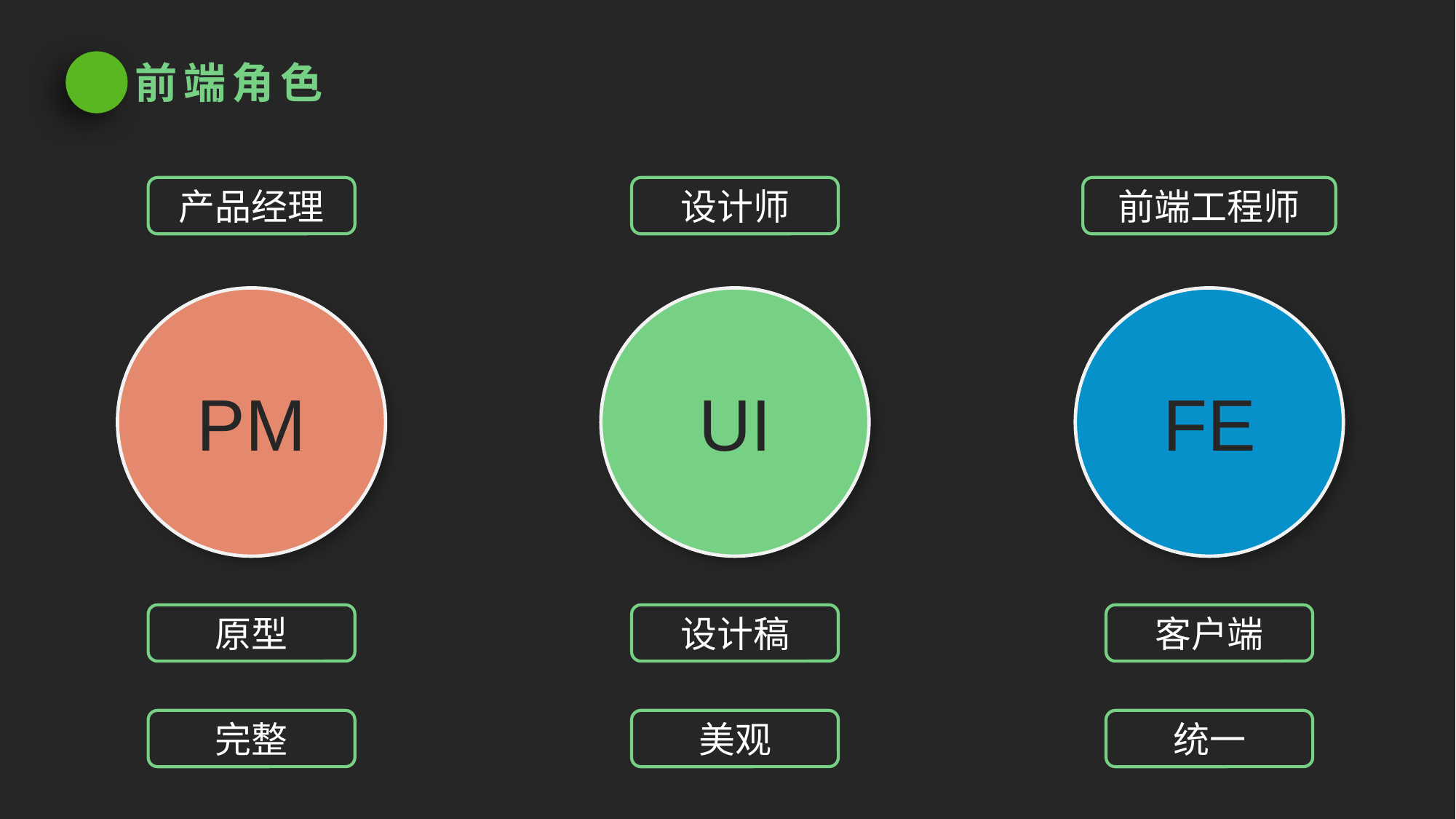

前端角色

前端工程师
产品经理
设计师
PM
UI
FE
原型
设计稿
客户端
完整
美观
统一